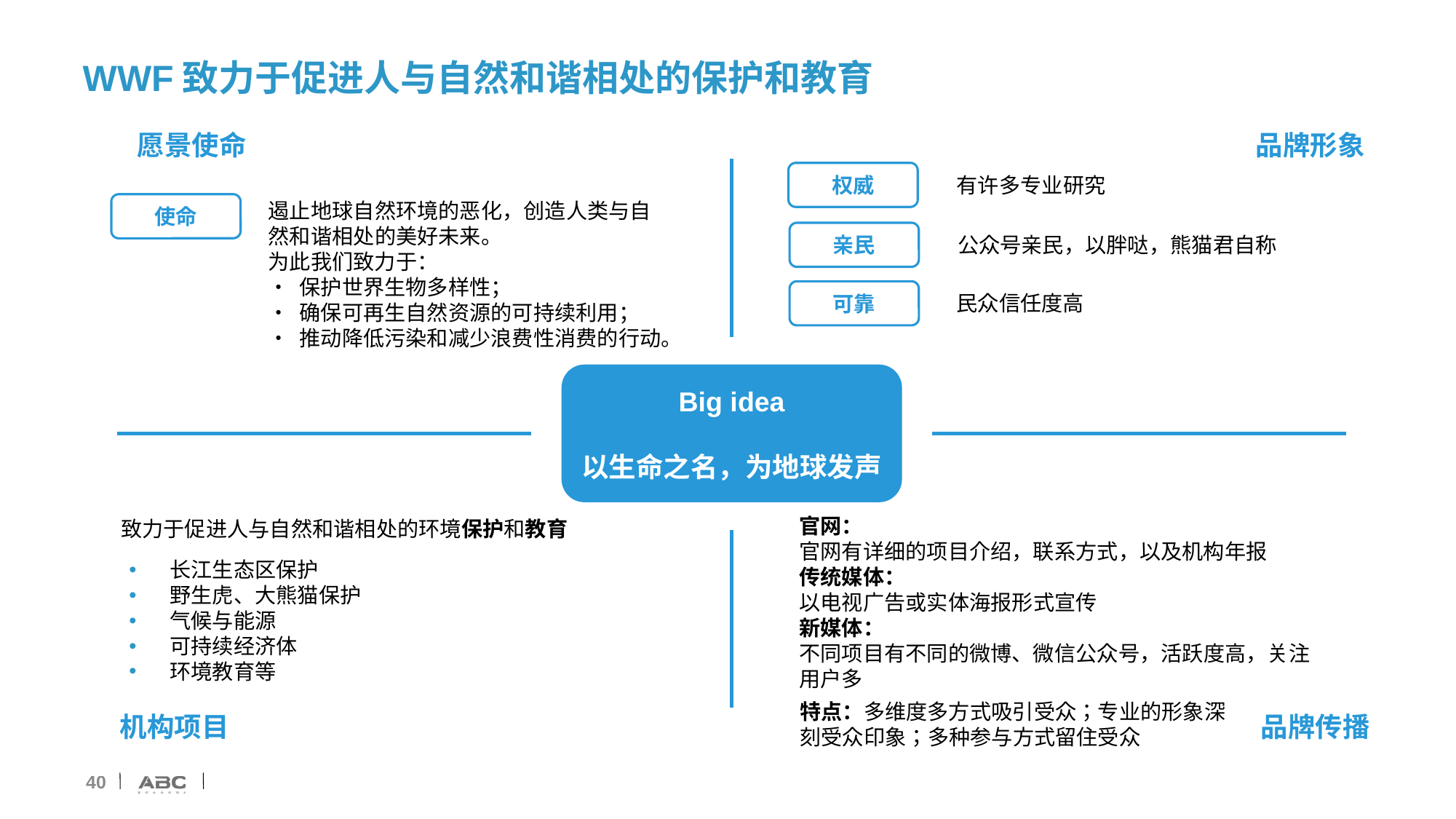

# WWF致力于促进人与自然和谐相处的保护和教育
愿景使命
品牌形象
Big idea

以生命之名，为地球发声
权威
有许多专业研究
遏止地球自然环境的恶化，创造人类与自然和谐相处的美好未来。
为此我们致力于：
• 保护世界生物多样性；
• 确保可再生自然资源的可持续利用；
• 推动降低污染和减少浪费性消费的行动。
使命
亲民
公众号亲民，以胖哒，熊猫君自称
可靠
民众信任度高
官网：
官网有详细的项目介绍，联系方式，以及机构年报
传统媒体：
以电视广告或实体海报形式宣传
新媒体：
不同项目有不同的微博、微信公众号，活跃度高，关注用户多
致力于促进人与自然和谐相处的环境保护和教育
长江生态区保护
野生虎、大熊猫保护
气候与能源
可持续经济体
环境教育等
特点：多维度多方式吸引受众；专业的形象深刻受众印象；多种参与方式留住受众
机构项目
品牌传播

40